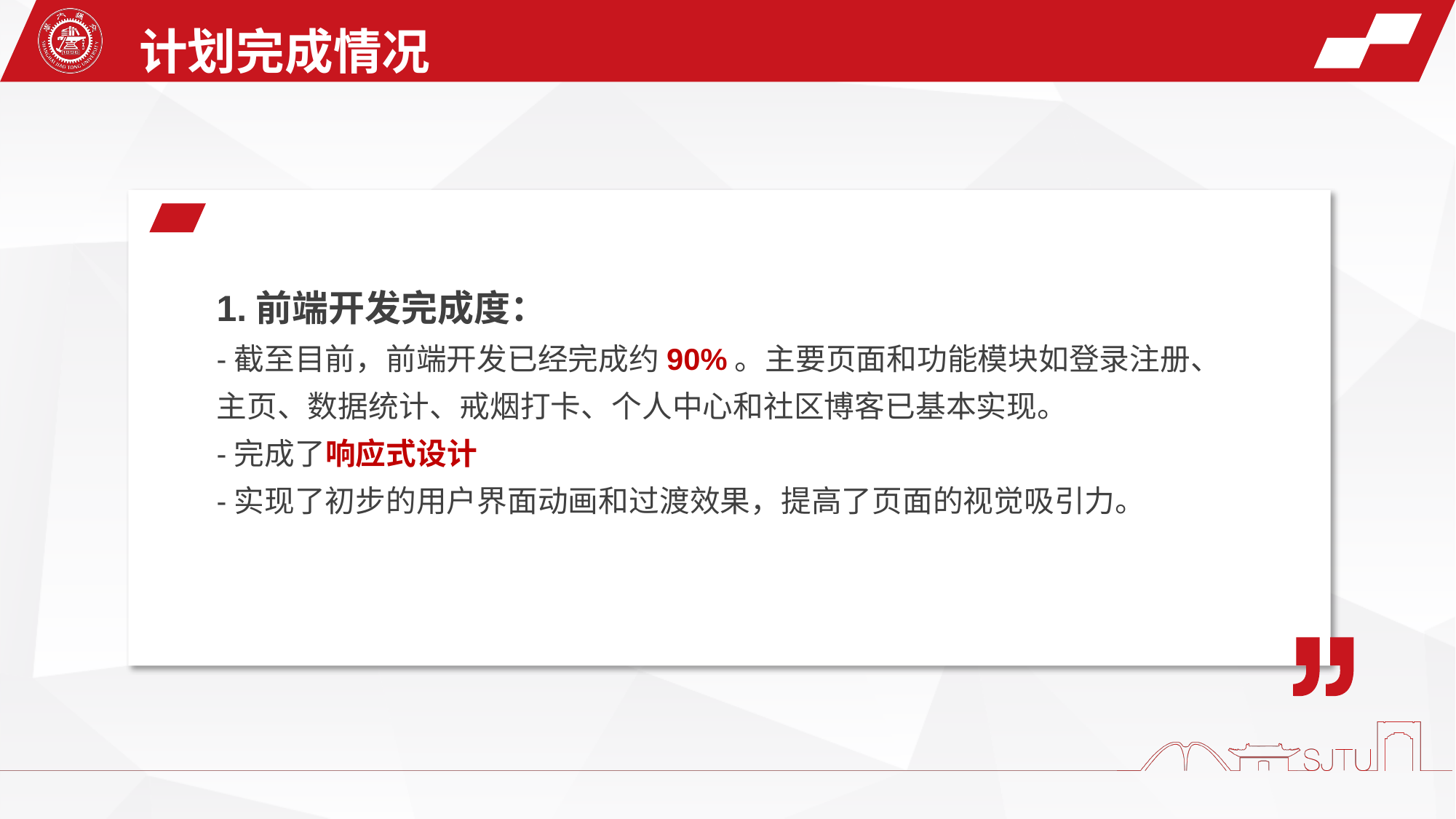

计划完成情况

1.前端开发完成度：
-截至目前，前端开发已经完成约90%。主要页面和功能模块如登录注册、主页、数据统计、戒烟打卡、个人中心和社区博客已基本实现。
-完成了响应式设计
-实现了初步的用户界面动画和过渡效果，提高了页面的视觉吸引力。